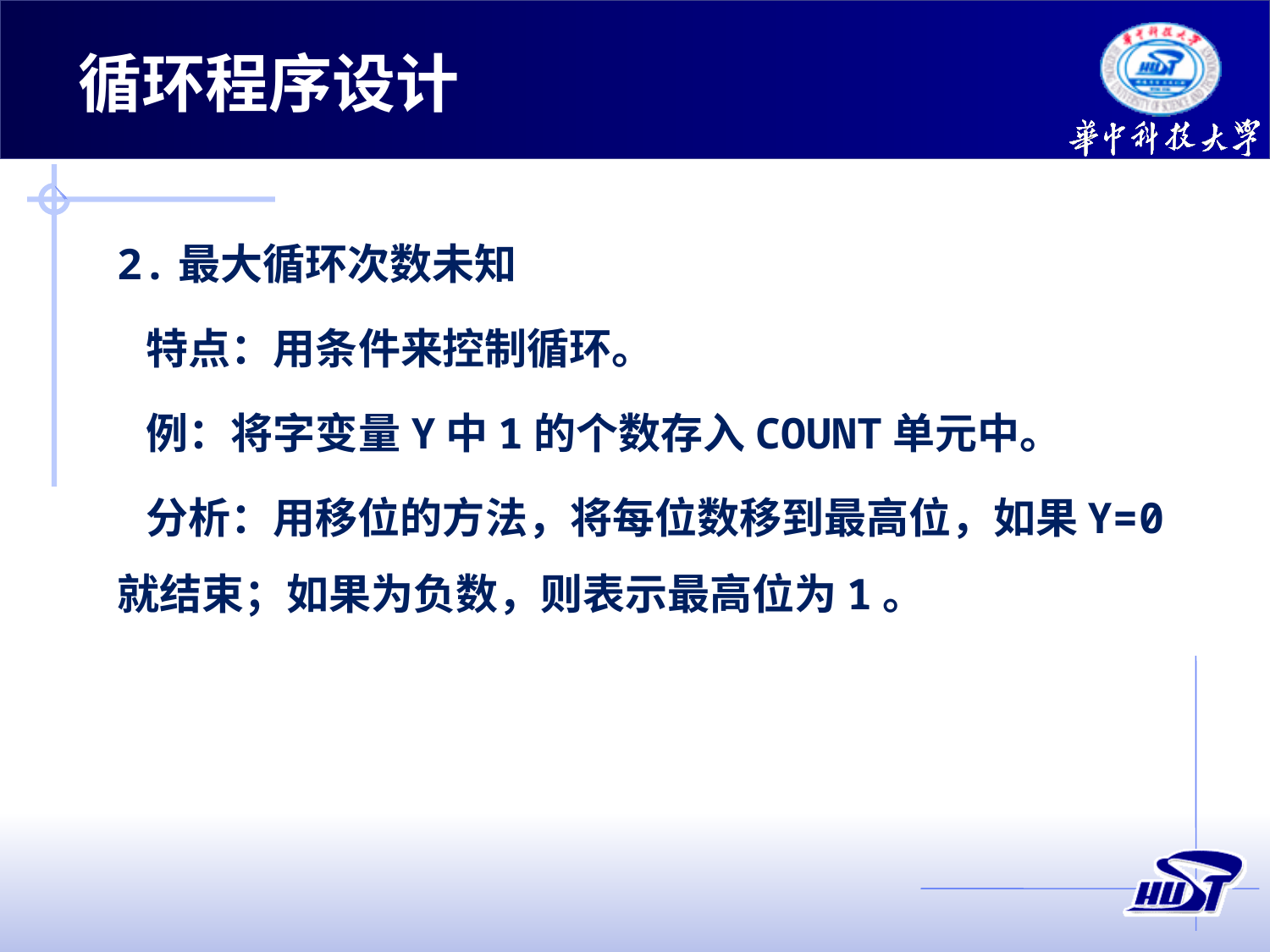

循环程序设计
2.最大循环次数未知
  特点：用条件来控制循环。
  例：将字变量Y中1的个数存入COUNT单元中。
  分析：用移位的方法，将每位数移到最高位，如果Y=0就结束；如果为负数，则表示最高位为1。